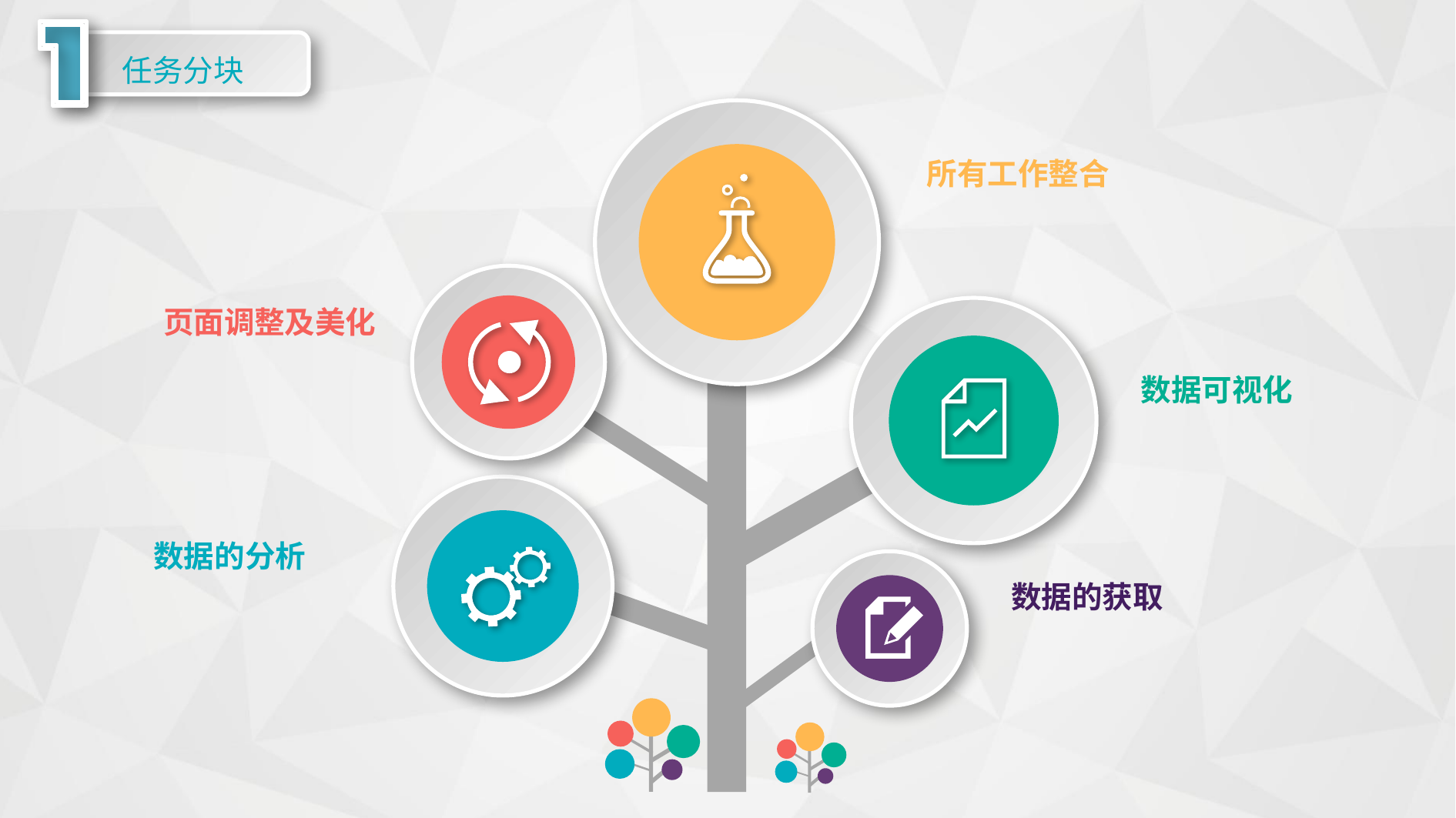

任务分块

所有工作整合

页面调整及美化

数据可视化

数据的分析

数据的获取